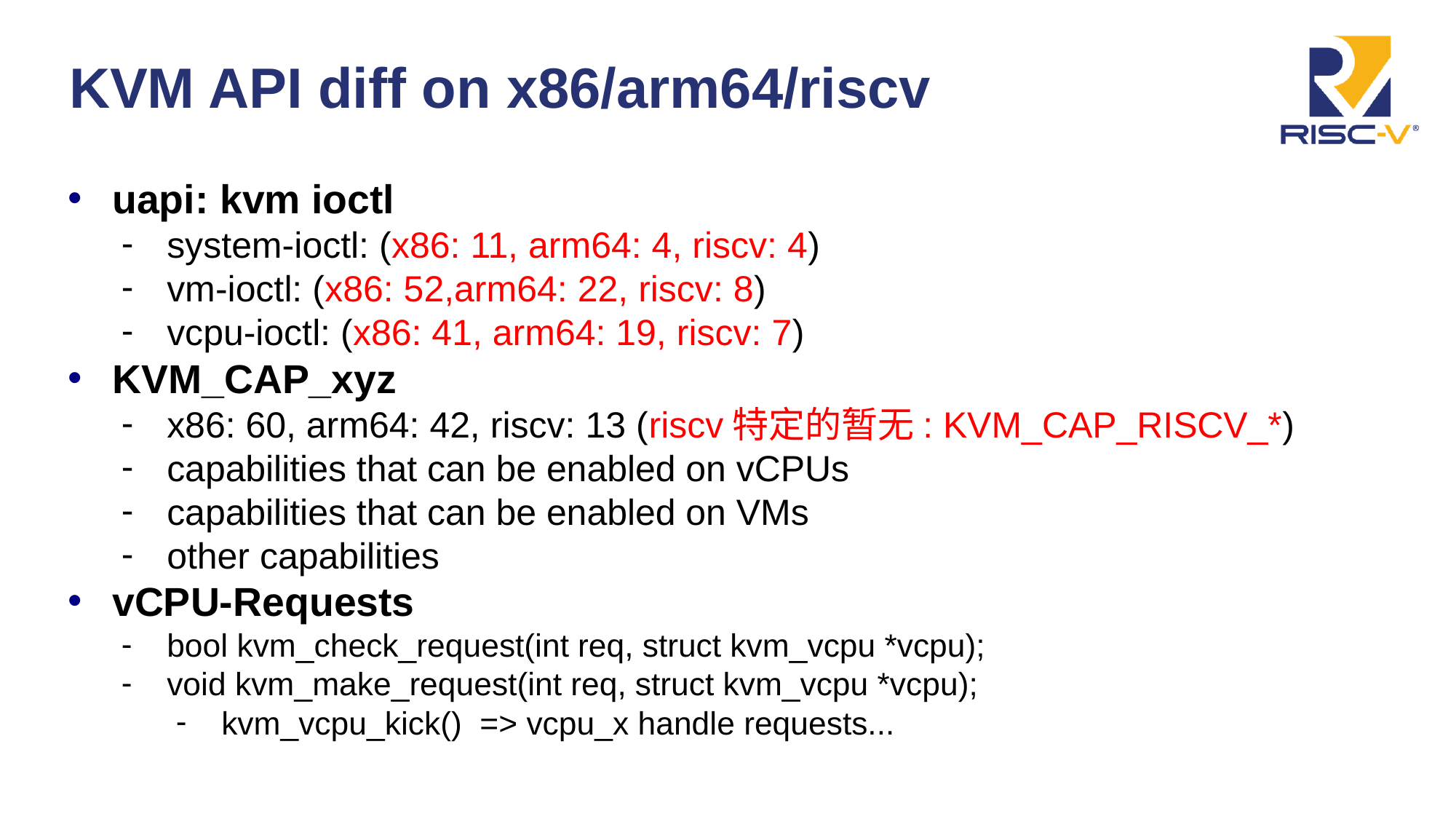

# KVM API diff on x86/arm64/riscv

uapi: kvm ioctl
system-ioctl: (x86: 11, arm64: 4, riscv: 4)
vm-ioctl: (x86: 52,arm64: 22, riscv: 8)
vcpu-ioctl: (x86: 41, arm64: 19, riscv: 7)
KVM_CAP_xyz
x86: 60, arm64: 42, riscv: 13 (riscv特定的暂无: KVM_CAP_RISCV_*)
capabilities that can be enabled on vCPUs
capabilities that can be enabled on VMs
other capabilities
vCPU-Requests
bool kvm_check_request(int req, struct kvm_vcpu *vcpu);
void kvm_make_request(int req, struct kvm_vcpu *vcpu);
kvm_vcpu_kick()  => vcpu_x handle requests...
13